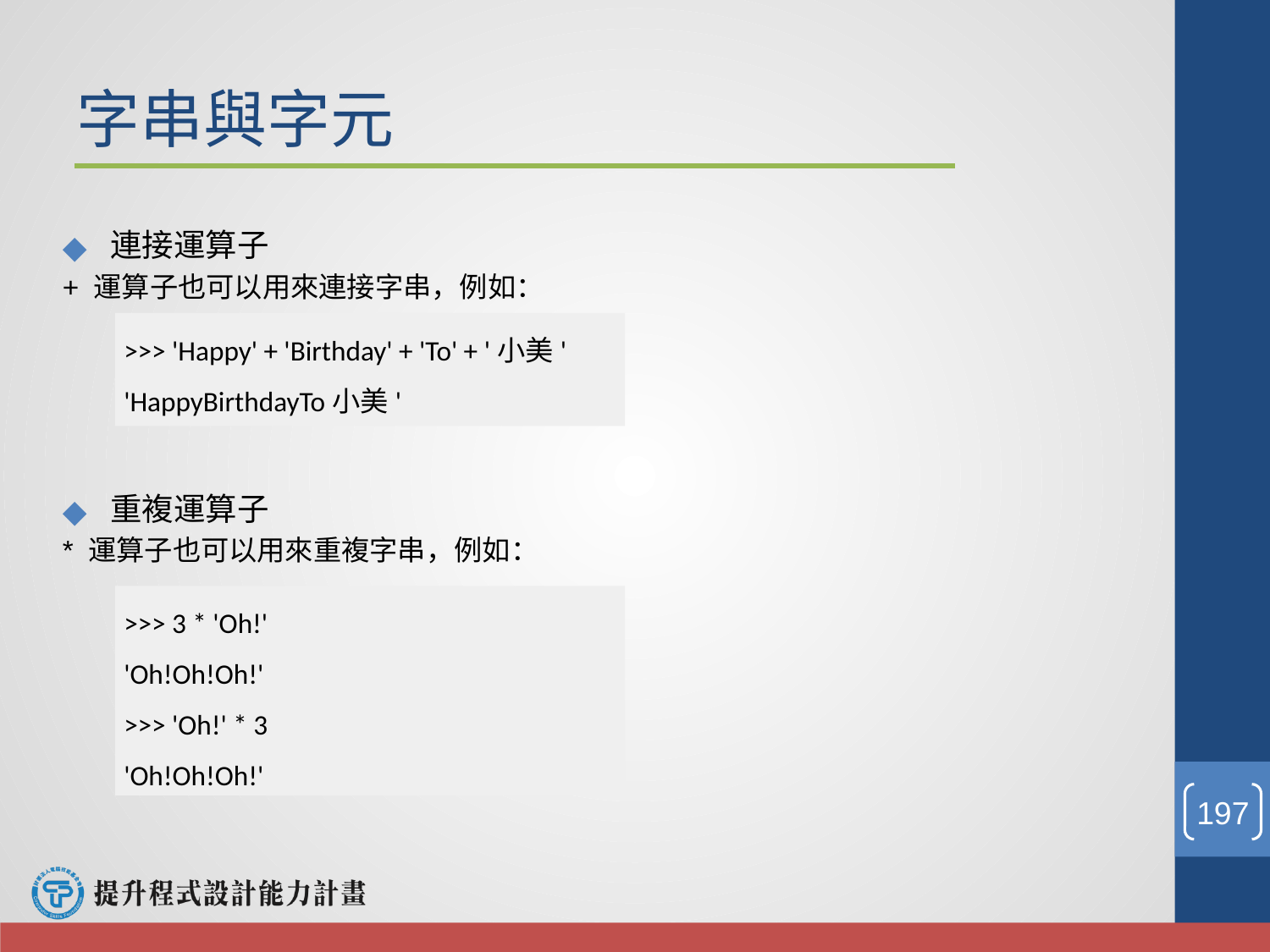

# 字串與字元
連接運算子
+ 運算子也可以用來連接字串，例如：

重複運算子
* 運算子也可以用來重複字串，例如：

>>> 'Happy' + 'Birthday' + 'To' + '小美'
'HappyBirthdayTo小美'

>>> 3 * 'Oh!'
'Oh!Oh!Oh!'
>>> 'Oh!' * 3
'Oh!Oh!Oh!'
197